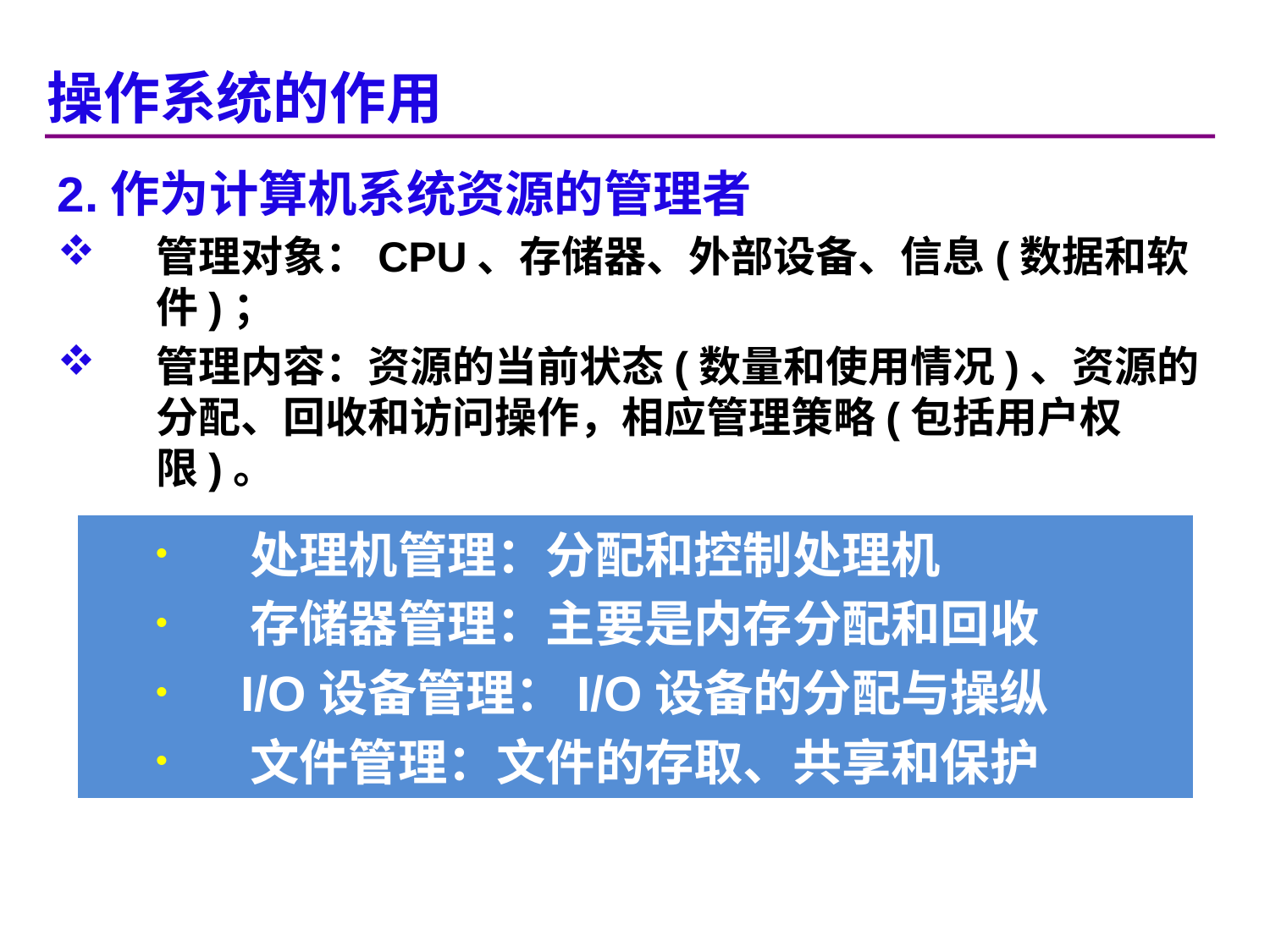

操作系统的作用

2.作为计算机系统资源的管理者
管理对象：CPU、存储器、外部设备、信息(数据和软件)；
管理内容：资源的当前状态(数量和使用情况)、资源的分配、回收和访问操作，相应管理策略(包括用户权限)。
 处理机管理：分配和控制处理机
 存储器管理：主要是内存分配和回收
 I/O设备管理：I/O设备的分配与操纵
 文件管理：文件的存取、共享和保护
7